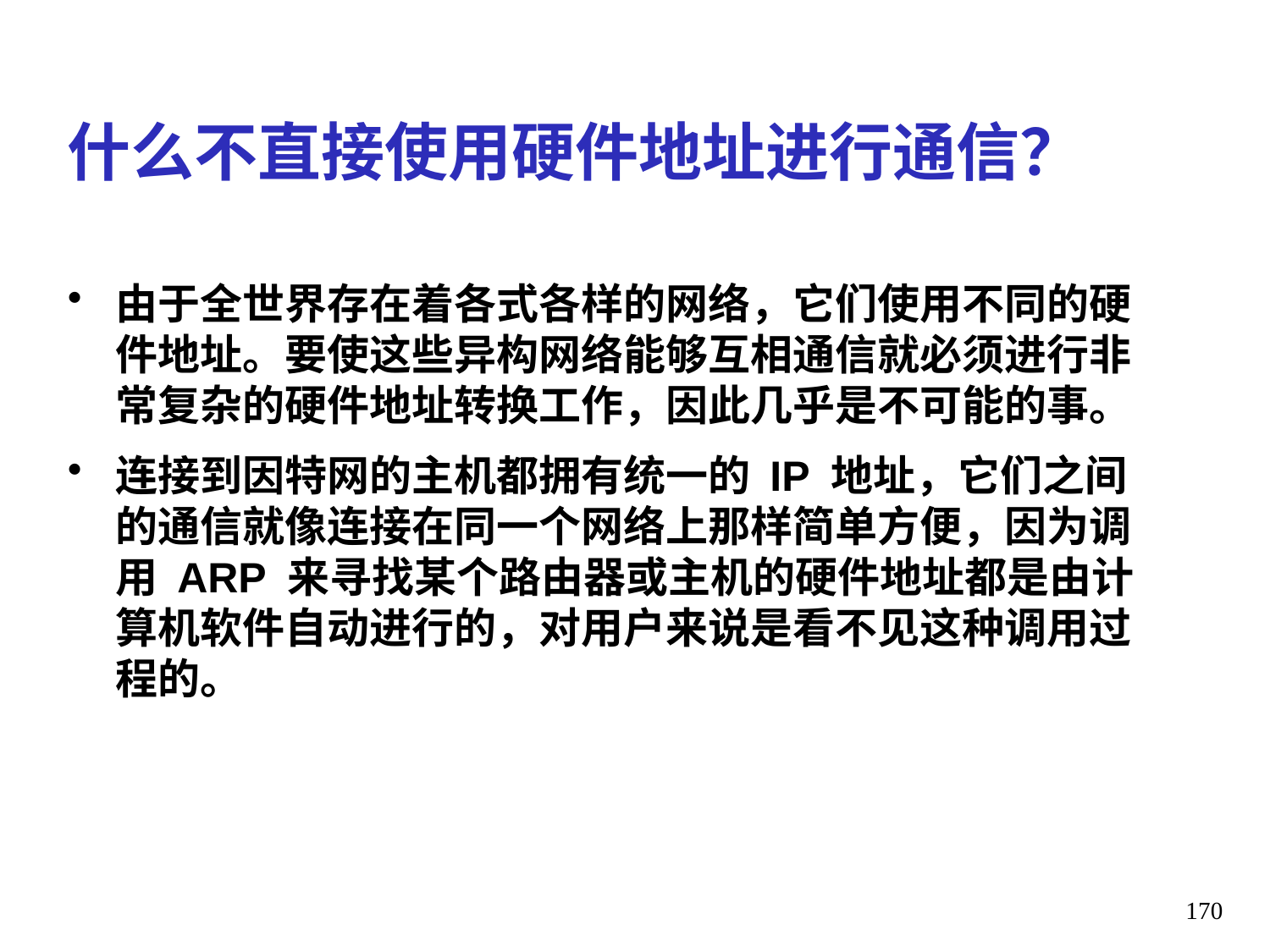

什么不直接使用硬件地址进行通信？

由于全世界存在着各式各样的网络，它们使用不同的硬件地址。要使这些异构网络能够互相通信就必须进行非常复杂的硬件地址转换工作，因此几乎是不可能的事。
连接到因特网的主机都拥有统一的 IP 地址，它们之间的通信就像连接在同一个网络上那样简单方便，因为调用 ARP 来寻找某个路由器或主机的硬件地址都是由计算机软件自动进行的，对用户来说是看不见这种调用过程的。
170